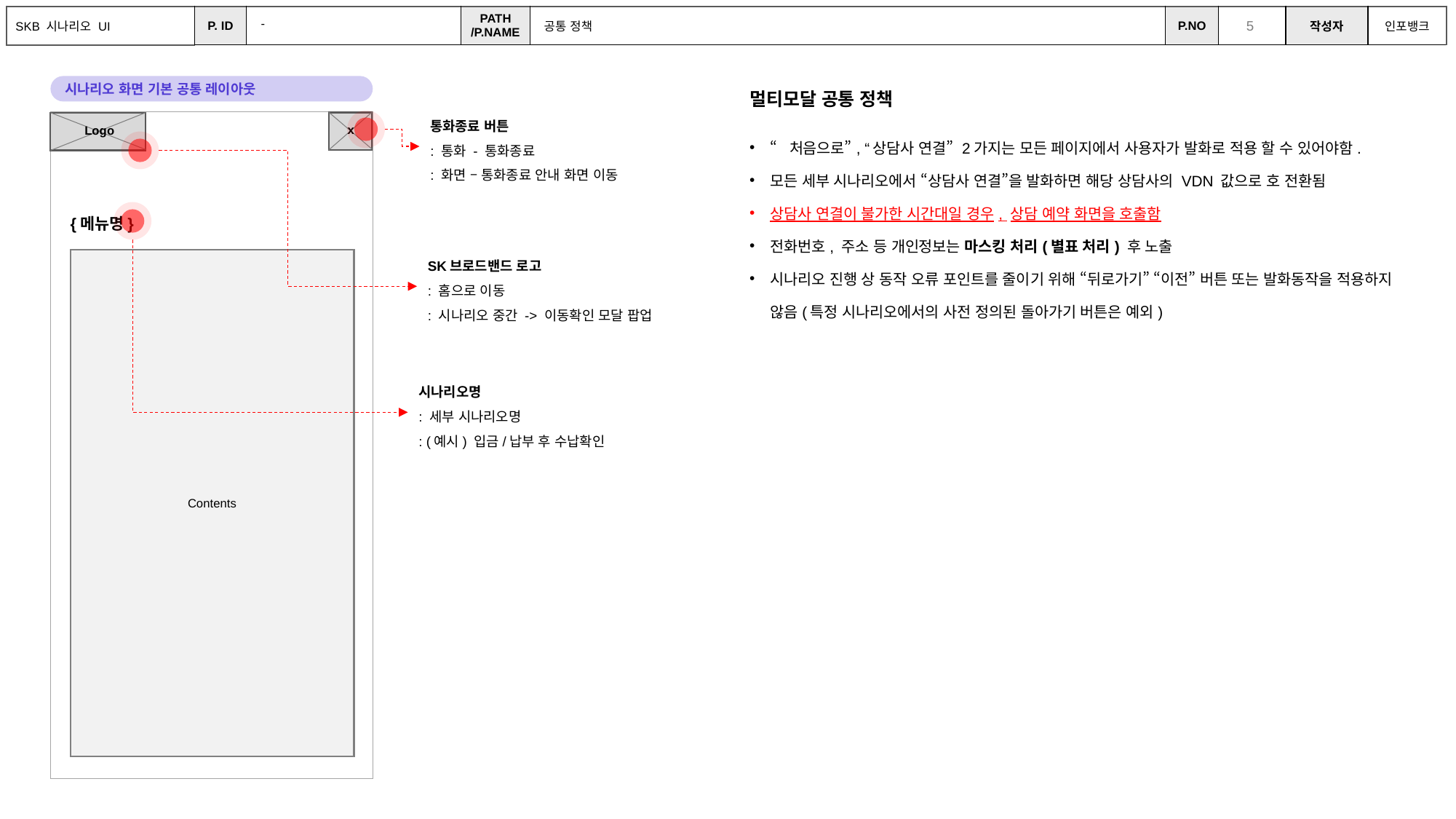

-
공통 정책

시나리오 화면 기본 공통 레이아웃
| 멀티모달 공통 정책 |
| --- |
| “처음으로”, “상담사 연결” 2가지는 모든 페이지에서 사용자가 발화로 적용 할 수 있어야함. 모든 세부 시나리오에서 “상담사 연결”을 발화하면 해당 상담사의 VDN 값으로 호 전환됨 상담사 연결이 불가한 시간대일 경우, 상담 예약 화면을 호출함 전화번호, 주소 등 개인정보는 마스킹 처리(별표 처리) 후 노출 시나리오 진행 상 동작 오류 포인트를 줄이기 위해 “뒤로가기” “이전” 버튼 또는 발화동작을 적용하지 않음(특정 시나리오에서의 사전 정의된 돌아가기 버튼은 예외) |
통화종료 버튼
: 통화 - 통화종료
: 화면 – 통화종료 안내 화면 이동

x

Logo

{메뉴명}

SK브로드밴드 로고
: 홈으로 이동
: 시나리오 중간 -> 이동확인 모달 팝업
Contents
시나리오명
: 세부 시나리오명
: (예시) 입금/납부 후 수납확인